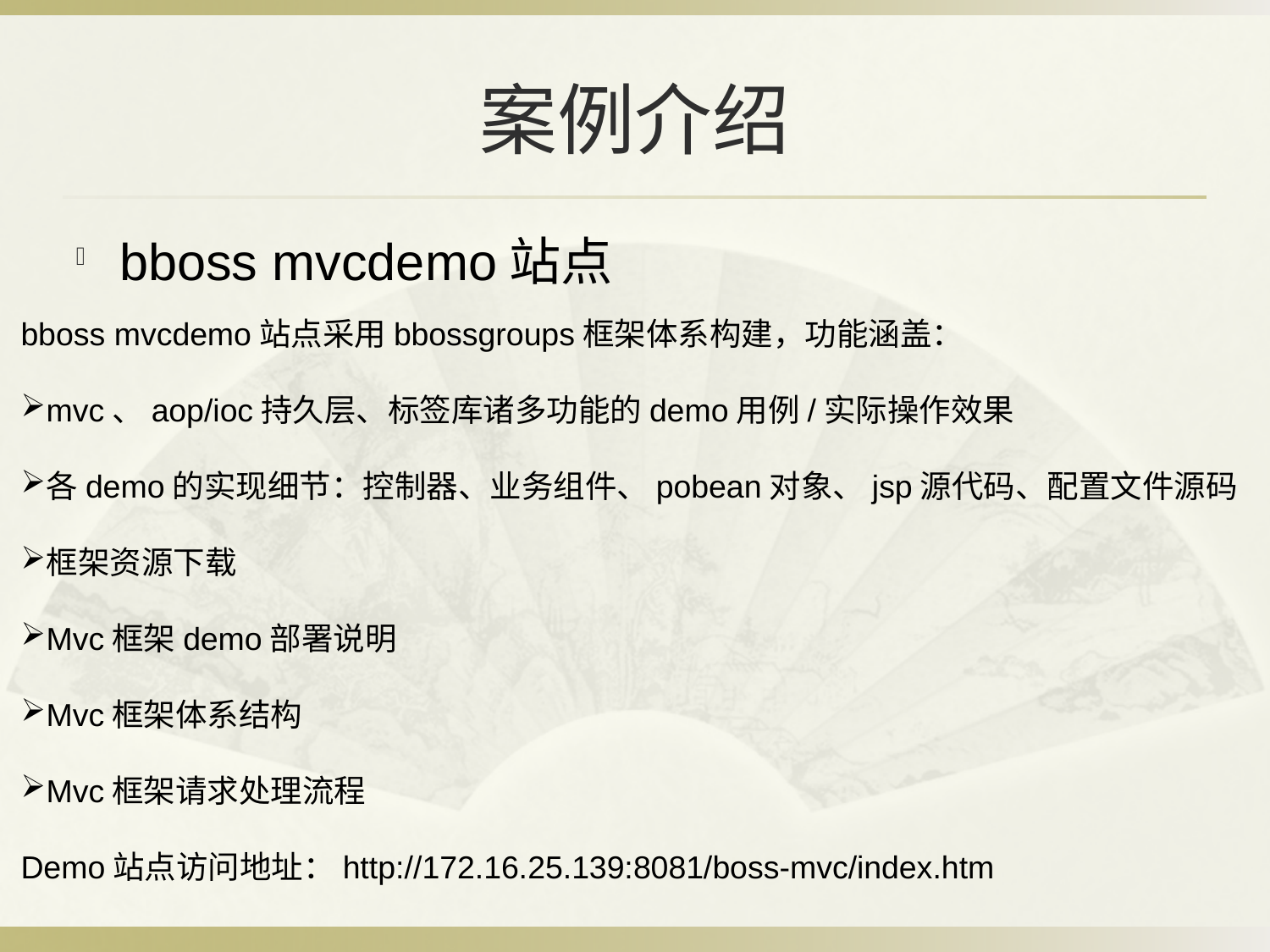

# 案例介绍
bboss mvcdemo站点
bboss mvcdemo站点采用bbossgroups框架体系构建，功能涵盖：

mvc、aop/ioc持久层、标签库诸多功能的demo用例/实际操作效果

各demo的实现细节：控制器、业务组件、pobean对象、jsp源代码、配置文件源码

框架资源下载

Mvc框架demo部署说明

Mvc框架体系结构

Mvc框架请求处理流程

Demo站点访问地址：http://172.16.25.139:8081/boss-mvc/index.htm